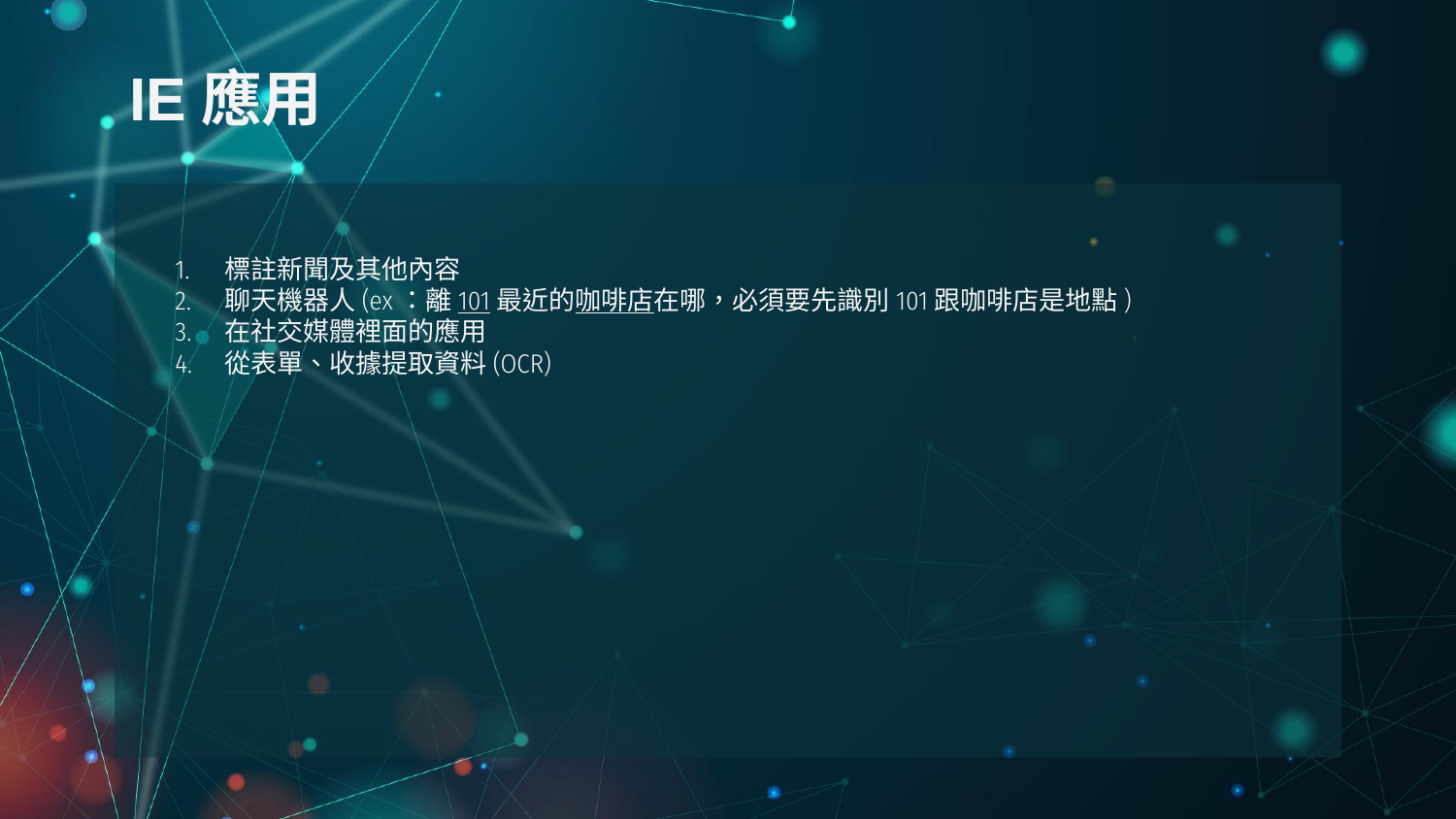

# IE應用

標註新聞及其他內容
聊天機器人(ex：離101最近的咖啡店在哪，必須要先識別101跟咖啡店是地點)
在社交媒體裡面的應用
從表單、收據提取資料(OCR)